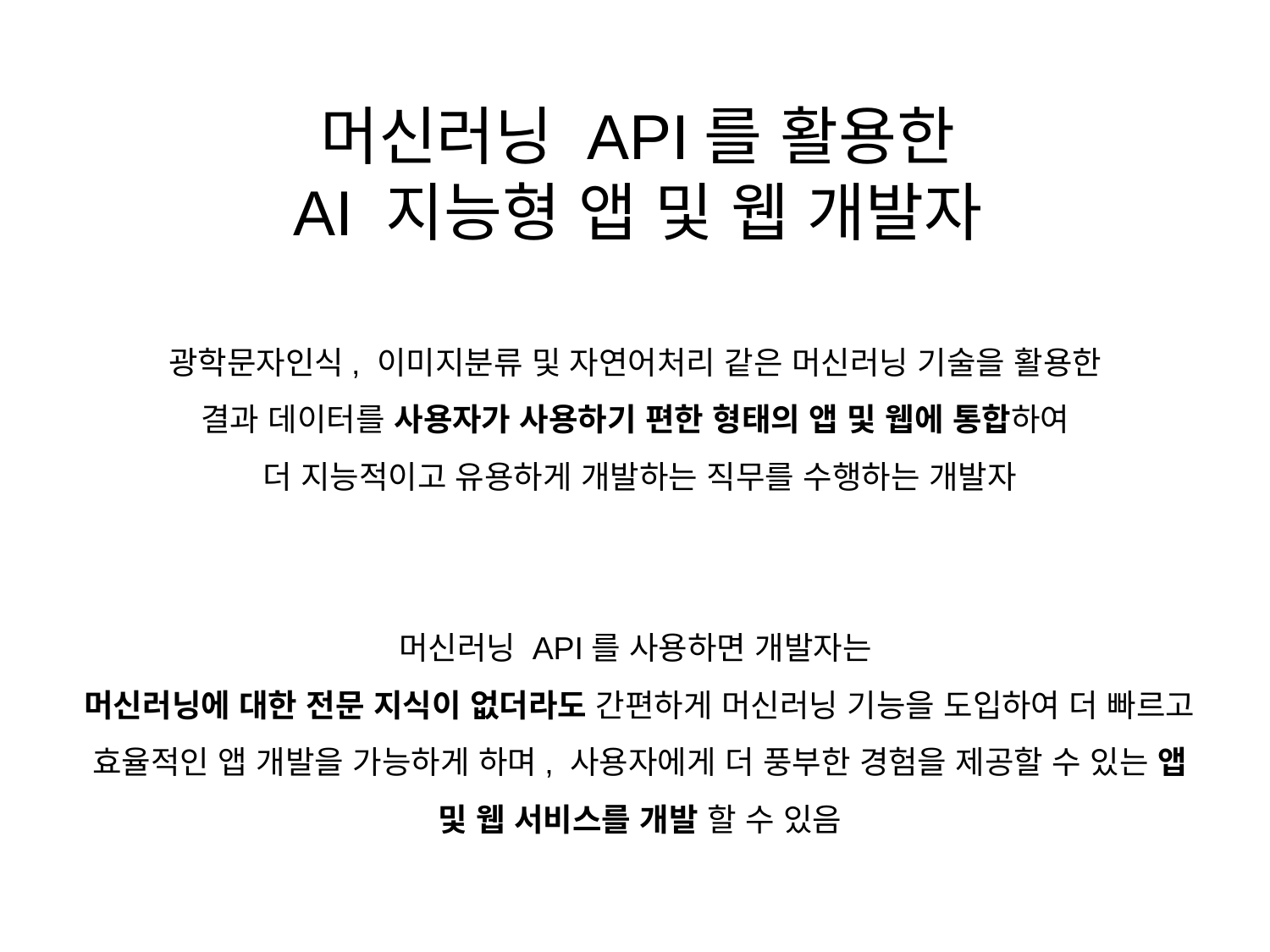

머신러닝 API를 활용한
AI 지능형 앱 및 웹 개발자
광학문자인식, 이미지분류 및 자연어처리 같은 머신러닝 기술을 활용한
결과 데이터를 사용자가 사용하기 편한 형태의 앱 및 웹에 통합하여
더 지능적이고 유용하게 개발하는 직무를 수행하는 개발자

머신러닝 API를 사용하면 개발자는
머신러닝에 대한 전문 지식이 없더라도 간편하게 머신러닝 기능을 도입하여 더 빠르고 효율적인 앱 개발을 가능하게 하며, 사용자에게 더 풍부한 경험을 제공할 수 있는 앱 및 웹 서비스를 개발 할 수 있음